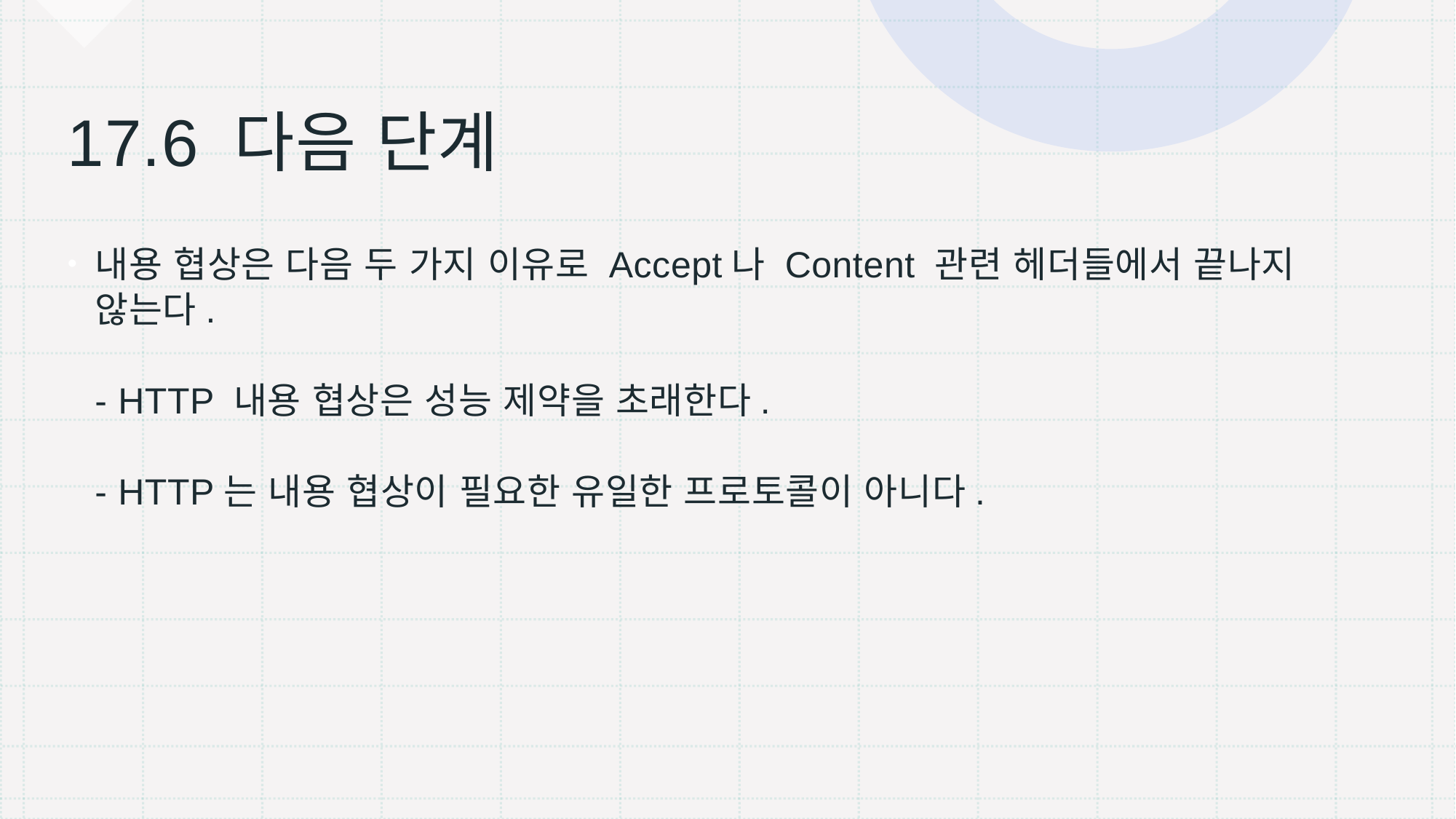

# 17.6 다음 단계
내용 협상은 다음 두 가지 이유로 Accept나 Content 관련 헤더들에서 끝나지 않는다.
- HTTP 내용 협상은 성능 제약을 초래한다.
- HTTP는 내용 협상이 필요한 유일한 프로토콜이 아니다.